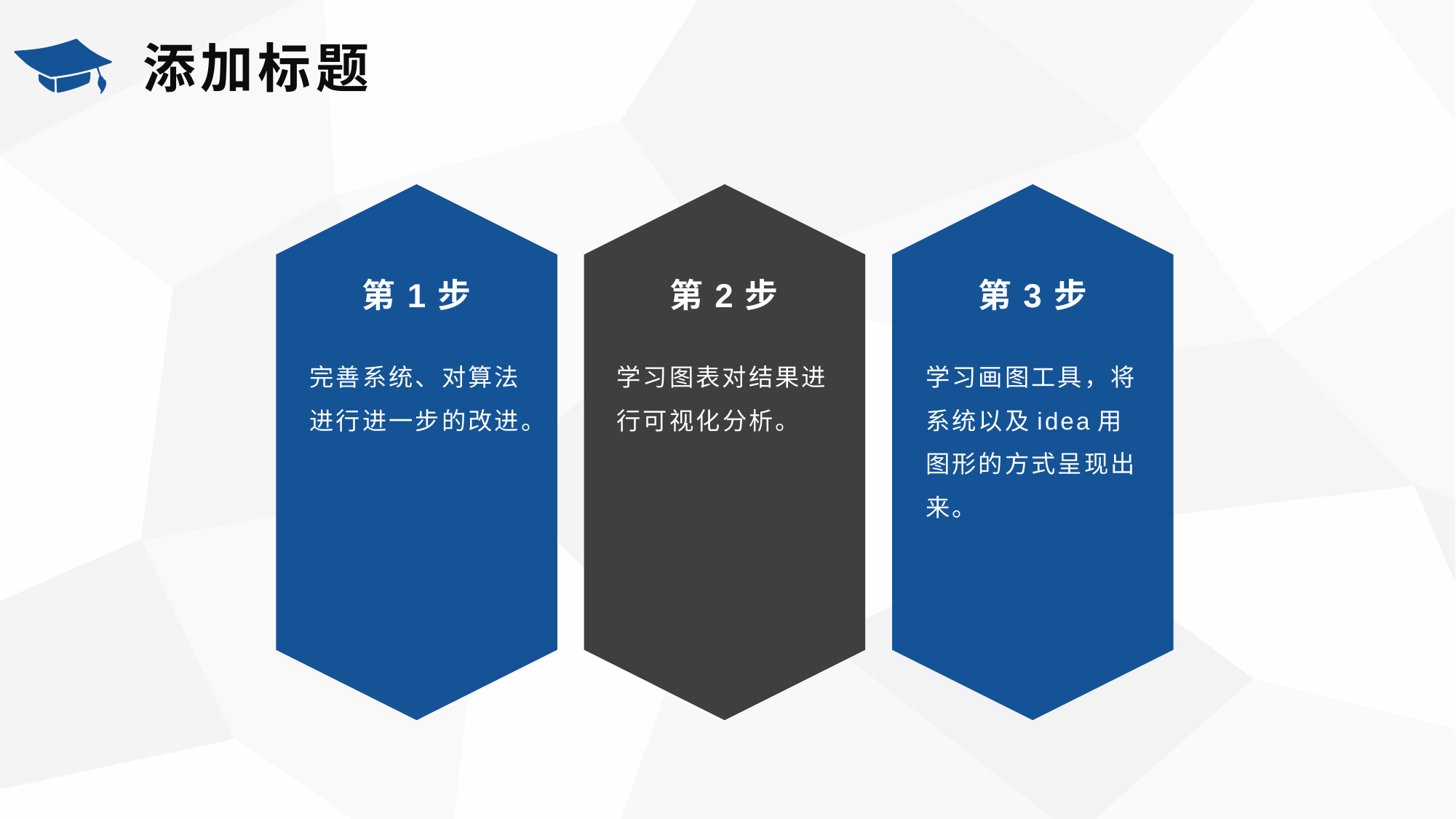

添加标题
第3步
第2步
第1步

学习画图工具，将系统以及idea用图形的方式呈现出来。
学习图表对结果进行可视化分析。
完善系统、对算法进行进一步的改进。